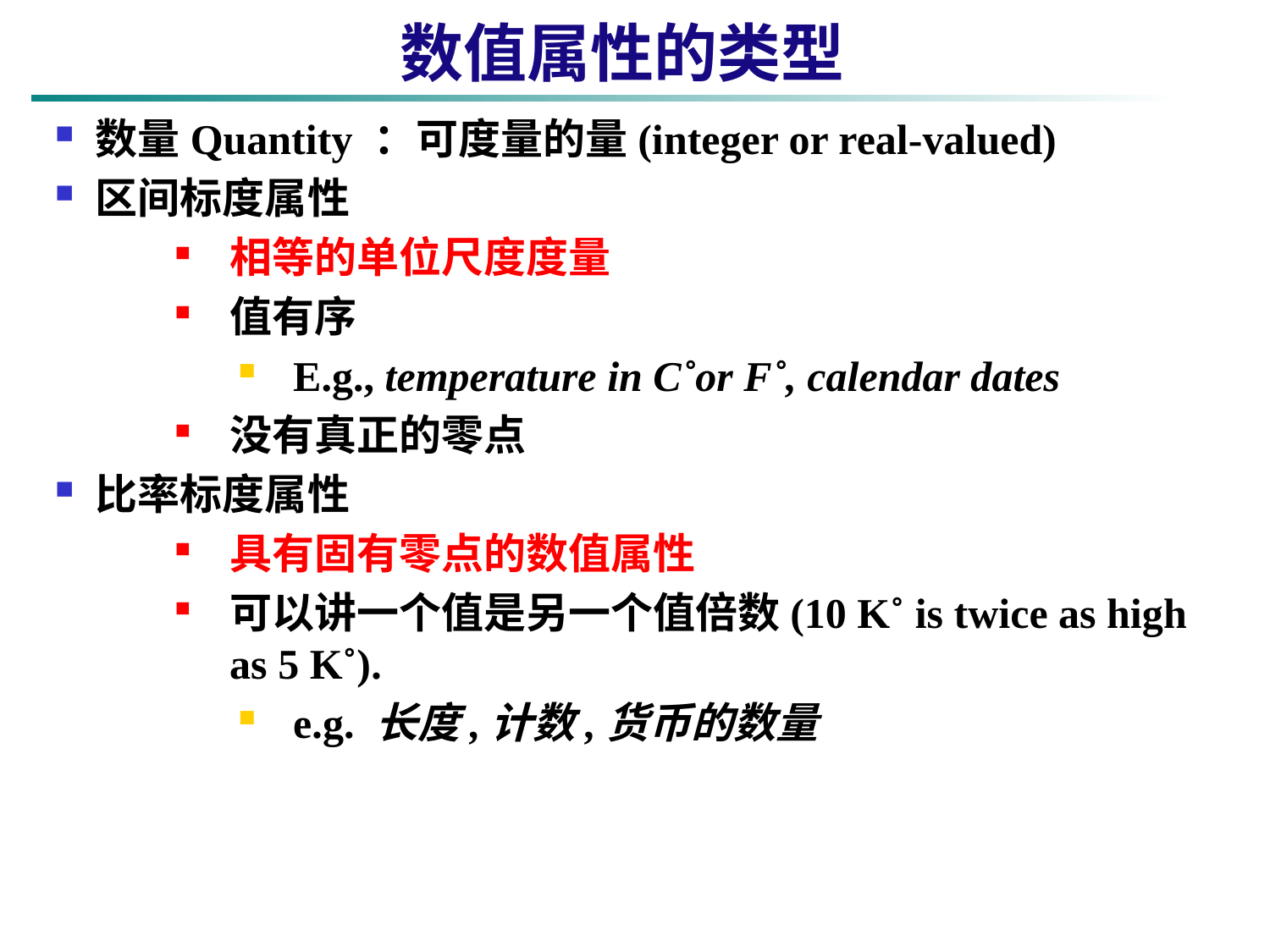

# 数值属性的类型
数量Quantity ：可度量的量(integer or real-valued)
区间标度属性
相等的单位尺度度量
值有序
E.g., temperature in C˚or F˚, calendar dates
没有真正的零点
比率标度属性
具有固有零点的数值属性
可以讲一个值是另一个值倍数(10 K˚ is twice as high as 5 K˚).
e.g. 长度,计数,货币的数量
8